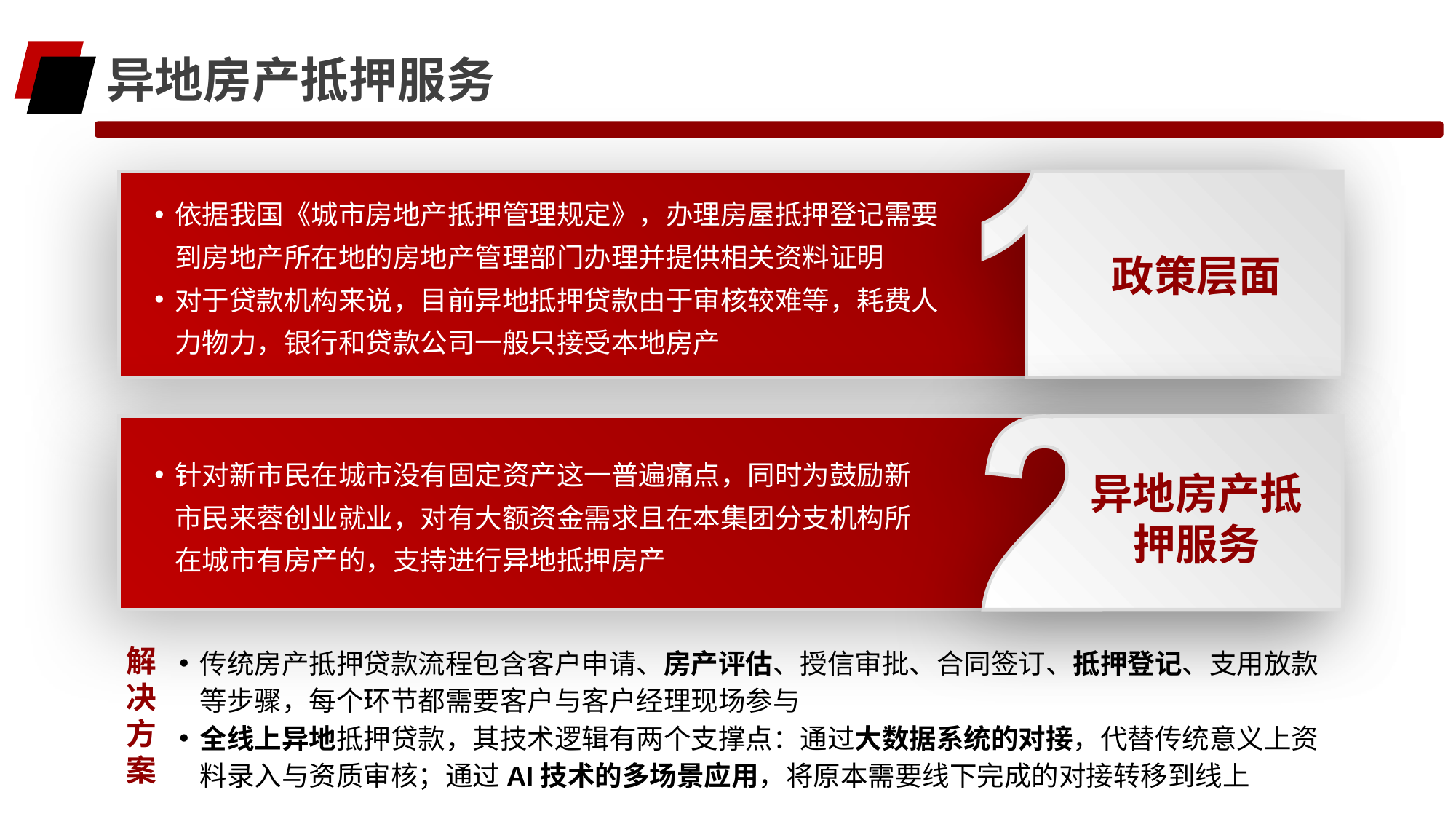

异地房产抵押服务

政策层面
依据我国《城市房地产抵押管理规定》，办理房屋抵押登记需要到房地产所在地的房地产管理部门办理并提供相关资料证明
对于贷款机构来说，目前异地抵押贷款由于审核较难等，耗费人力物力，银行和贷款公司一般只接受本地房产

异地房产抵押服务
针对新市民在城市没有固定资产这一普遍痛点，同时为鼓励新市民来蓉创业就业，对有大额资金需求且在本集团分支机构所在城市有房产的，支持进行异地抵押房产
解决方案
传统房产抵押贷款流程包含客户申请、房产评估、授信审批、合同签订、抵押登记、支用放款等步骤，每个环节都需要客户与客户经理现场参与
全线上异地抵押贷款，其技术逻辑有两个支撑点：通过大数据系统的对接，代替传统意义上资料录入与资质审核；通过AI技术的多场景应用，将原本需要线下完成的对接转移到线上
由房产所在地银行机构派遣专门人员进行入户调查及价值核定
打造政府（各地抵押登记中心）与本集团旗下银行的线上信息交互平台，新市民在蓉即可线上提交资料给房产所在地的抵押登记中心；业务成功受理后，信息将直接提交给当地银行，并进行相关凭证的录入保存；客户据此可实现全程线上办理，省时省心，避免来回奔波